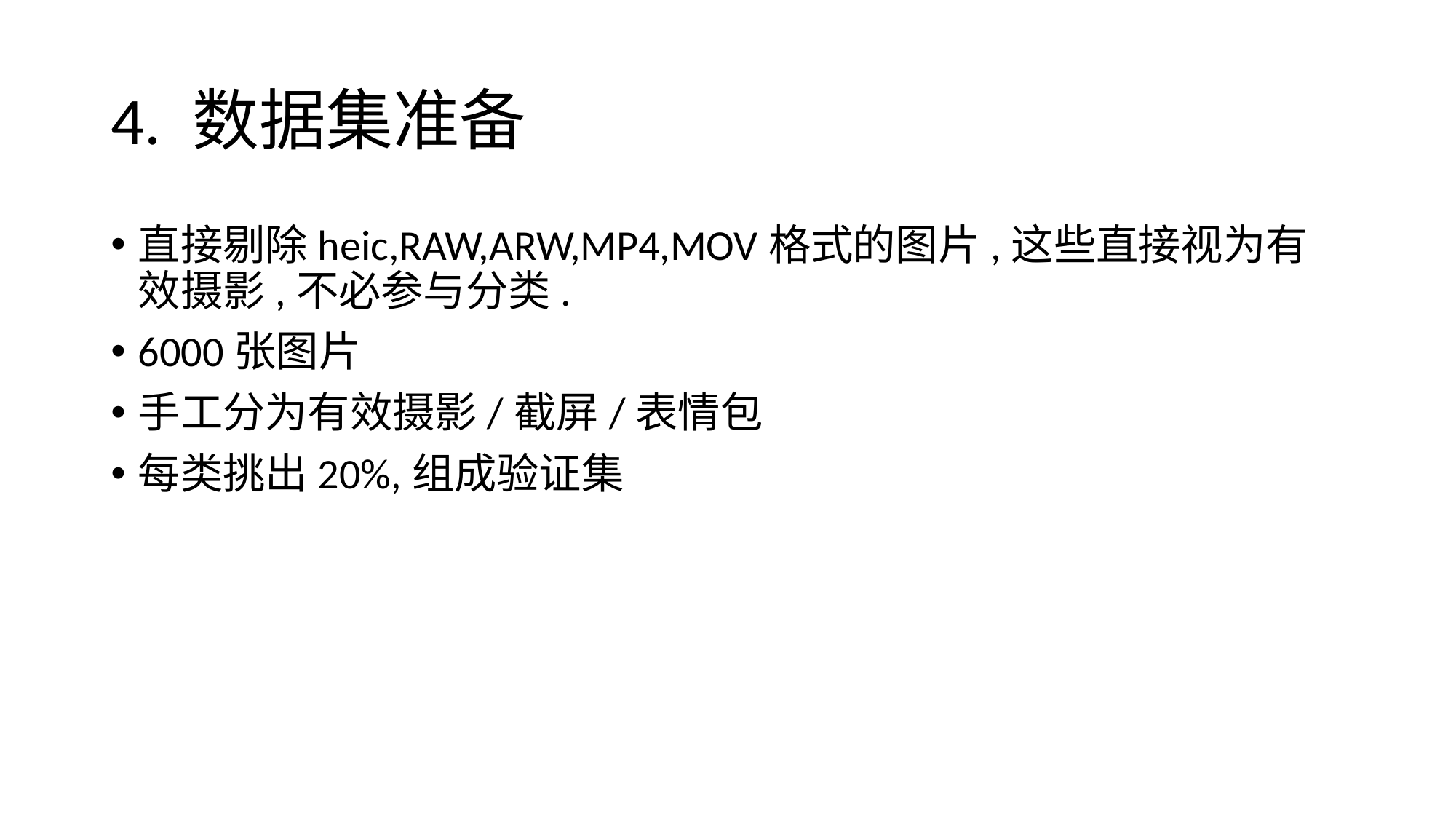

# 4. 数据集准备
直接剔除heic,RAW,ARW,MP4,MOV格式的图片,这些直接视为有效摄影,不必参与分类.
6000张图片
手工分为有效摄影/截屏/表情包
每类挑出20%,组成验证集